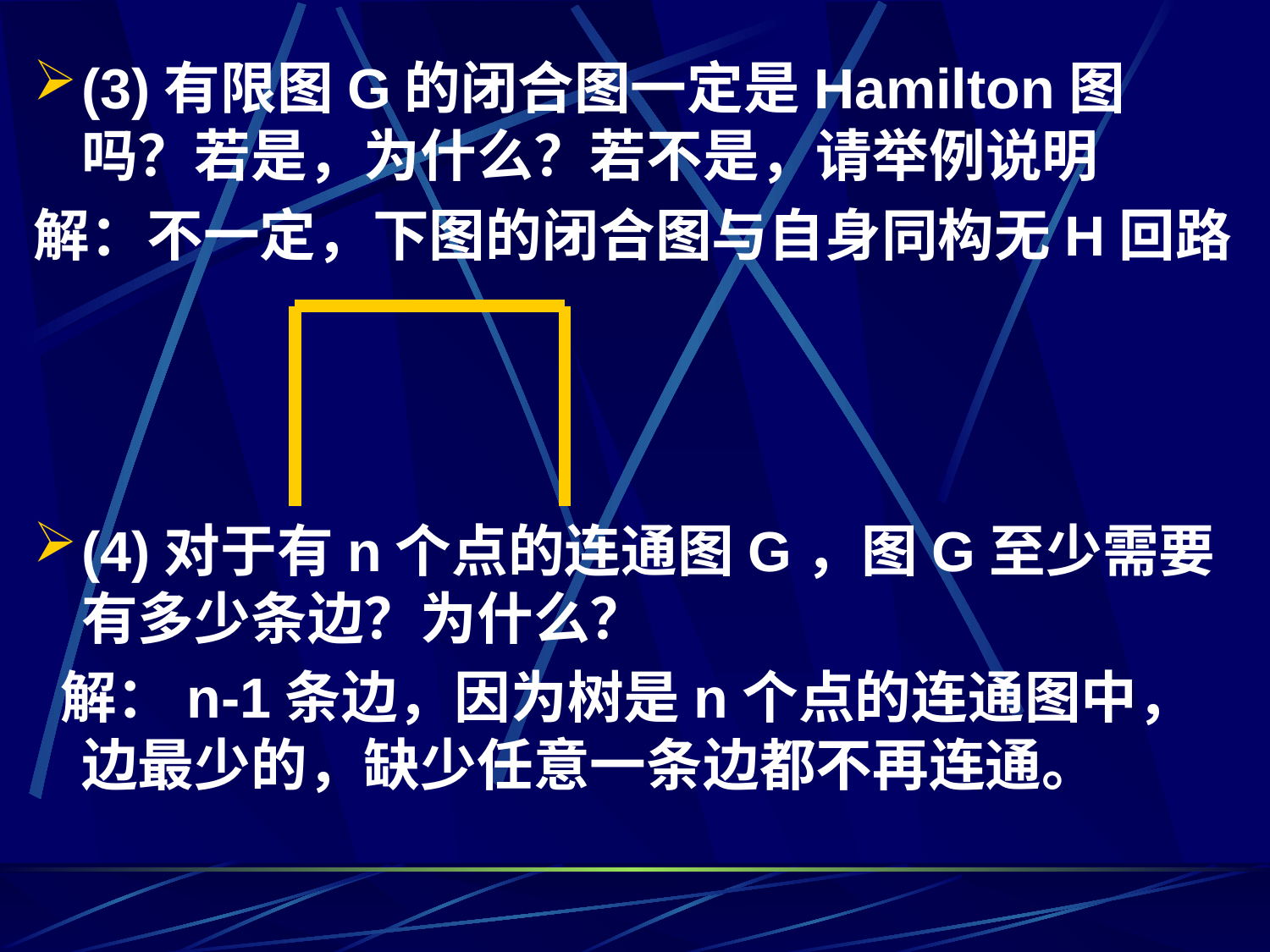

(3)有限图G的闭合图一定是Hamilton图吗？若是，为什么？若不是，请举例说明
解：不一定，下图的闭合图与自身同构无H回路

(4)对于有n个点的连通图G，图G至少需要有多少条边？为什么？
 解：n-1条边，因为树是n个点的连通图中，边最少的，缺少任意一条边都不再连通。